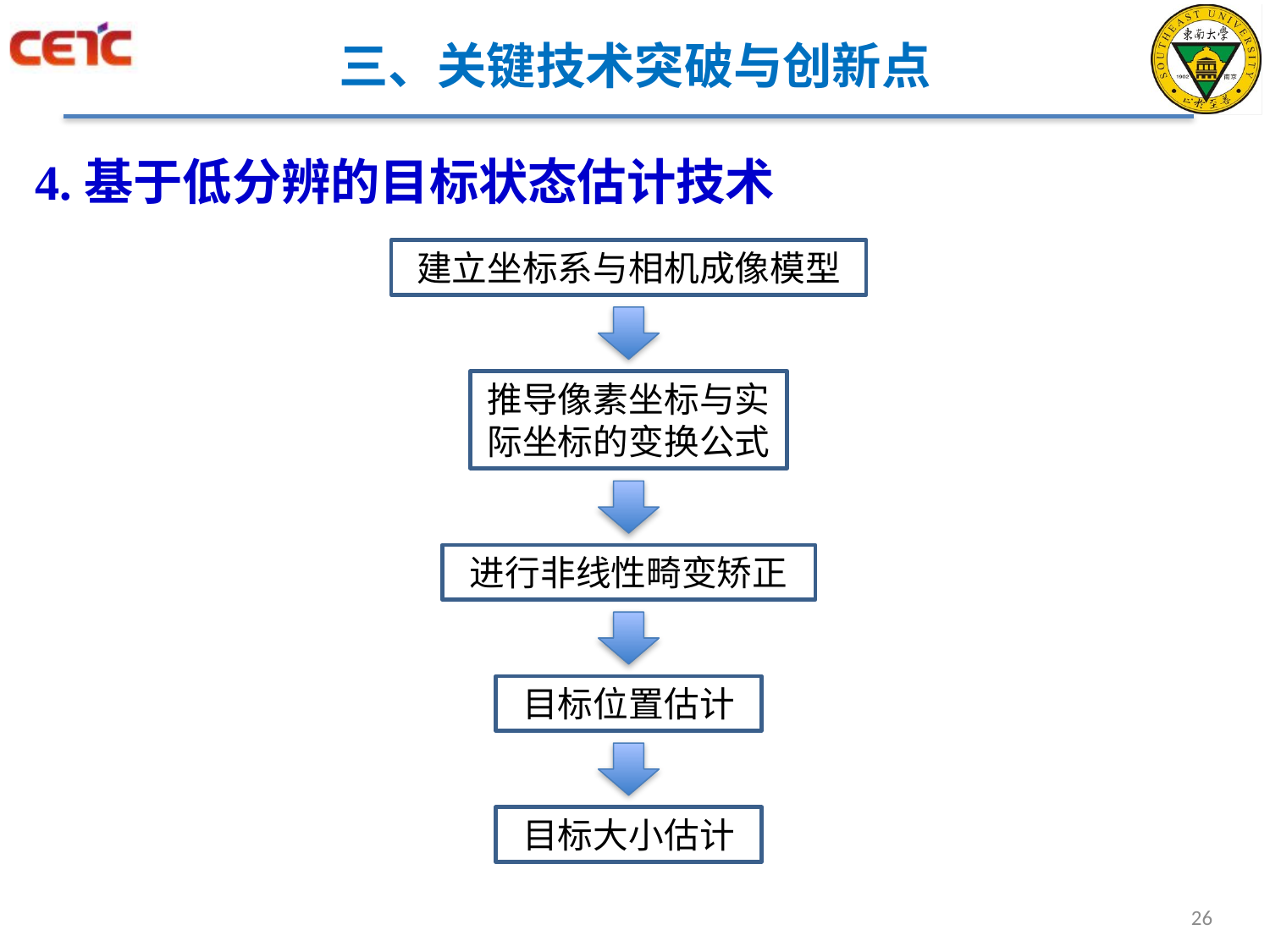

# 三、关键技术突破与创新点
4.基于低分辨的目标状态估计技术

建立坐标系与相机成像模型

推导像素坐标与实际坐标的变换公式

进行非线性畸变矫正

目标位置估计

目标大小估计
26